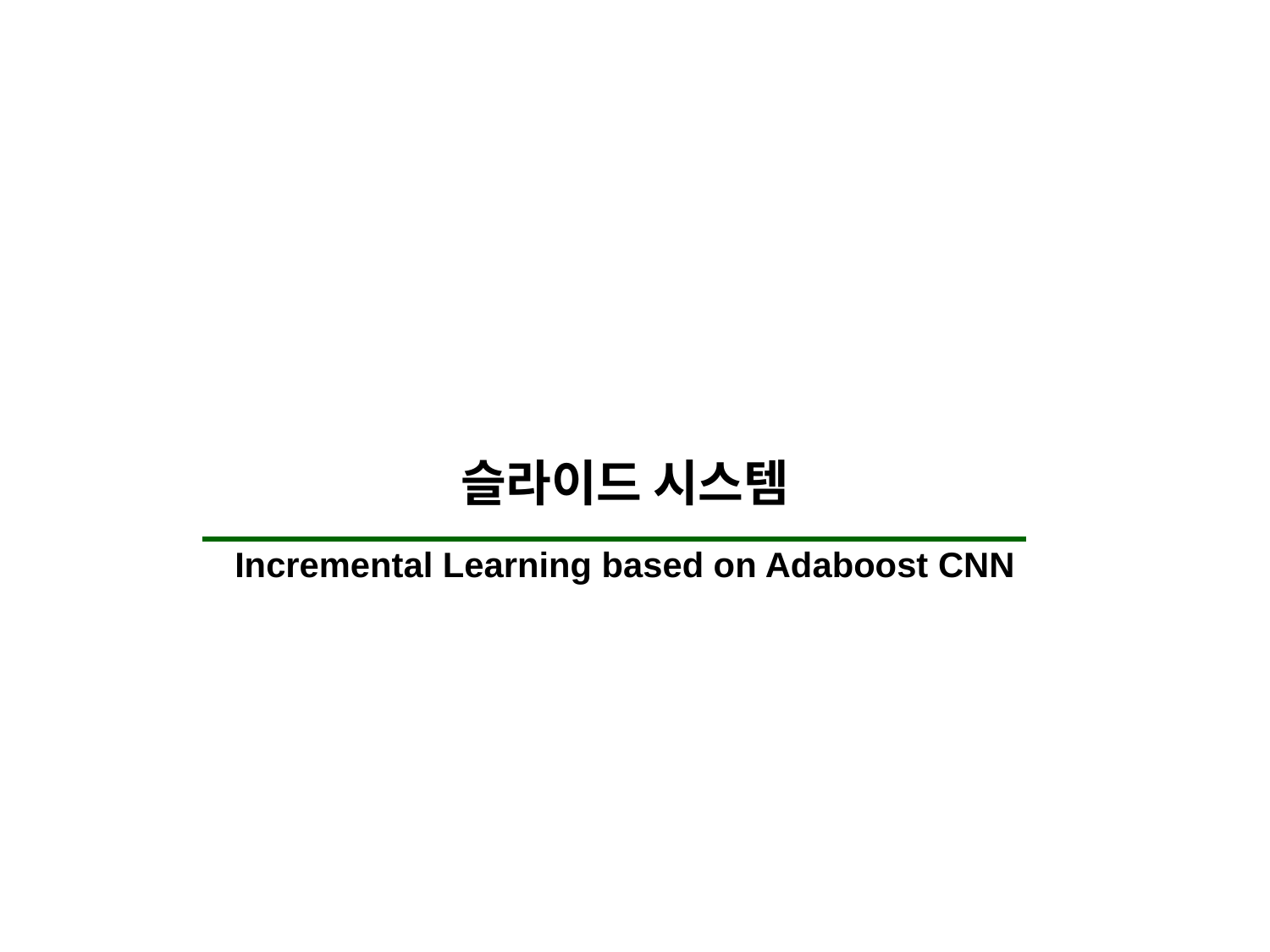

슬라이드 시스템
Incremental Learning based on Adaboost CNN